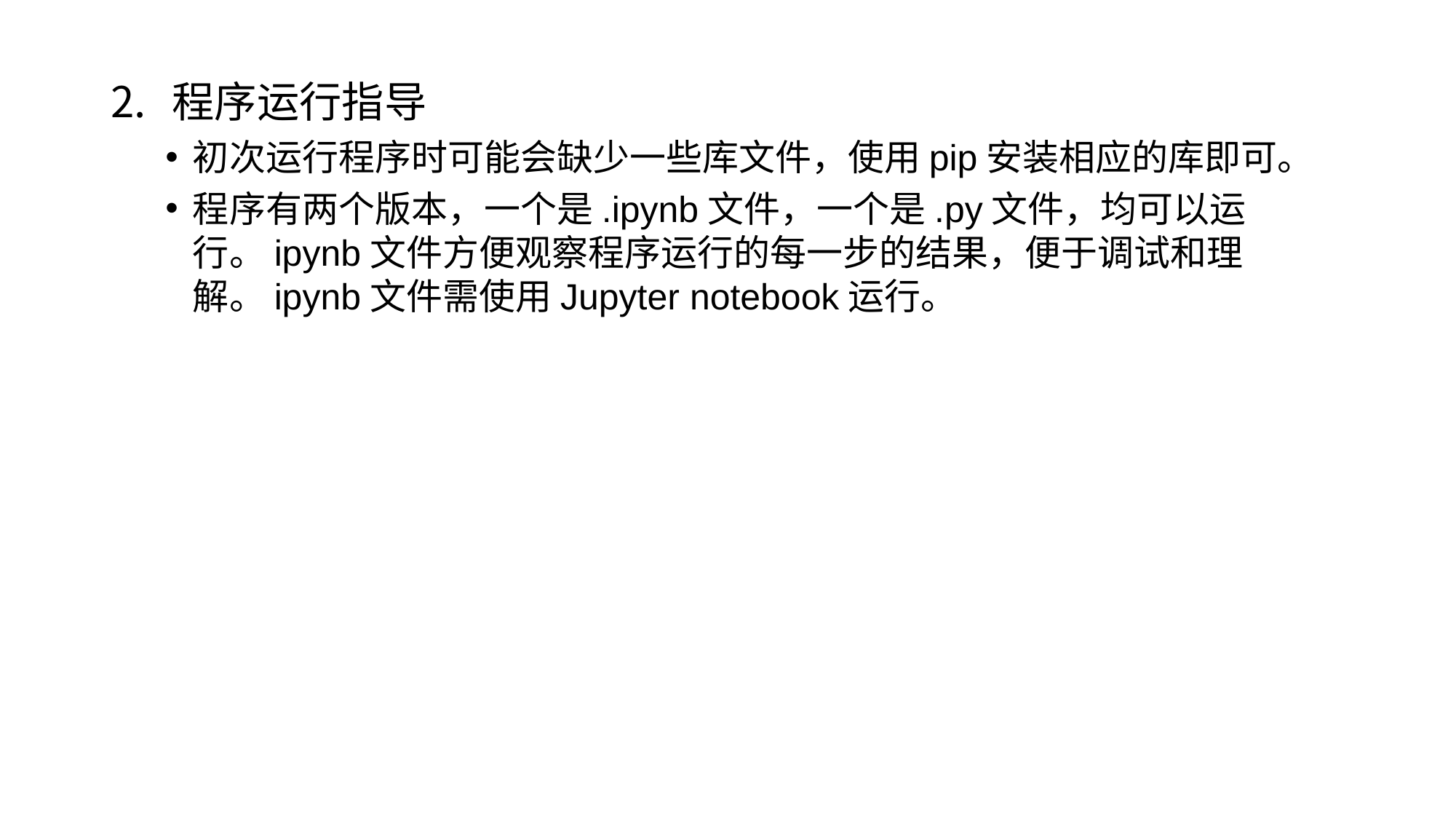

程序运行指导
初次运行程序时可能会缺少一些库文件，使用pip安装相应的库即可。
程序有两个版本，一个是.ipynb文件，一个是.py文件，均可以运行。ipynb文件方便观察程序运行的每一步的结果，便于调试和理解。ipynb文件需使用Jupyter notebook运行。